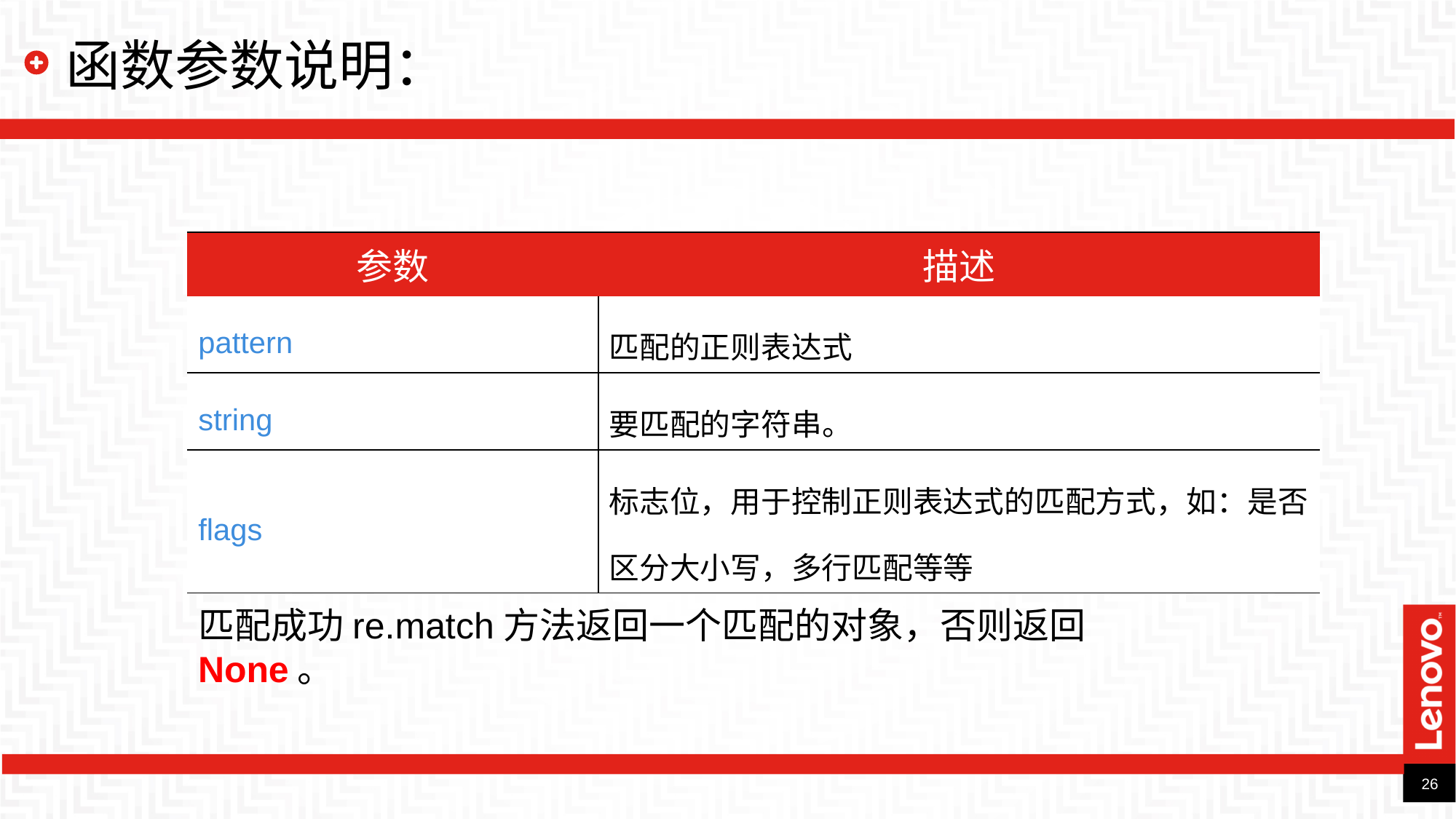

# 函数参数说明：

| 参数 | 描述 |
| --- | --- |
| pattern | 匹配的正则表达式 |
| string | 要匹配的字符串。 |
| flags | 标志位，用于控制正则表达式的匹配方式，如：是否区分大小写，多行匹配等等 |
匹配成功re.match方法返回一个匹配的对象，否则返回None。